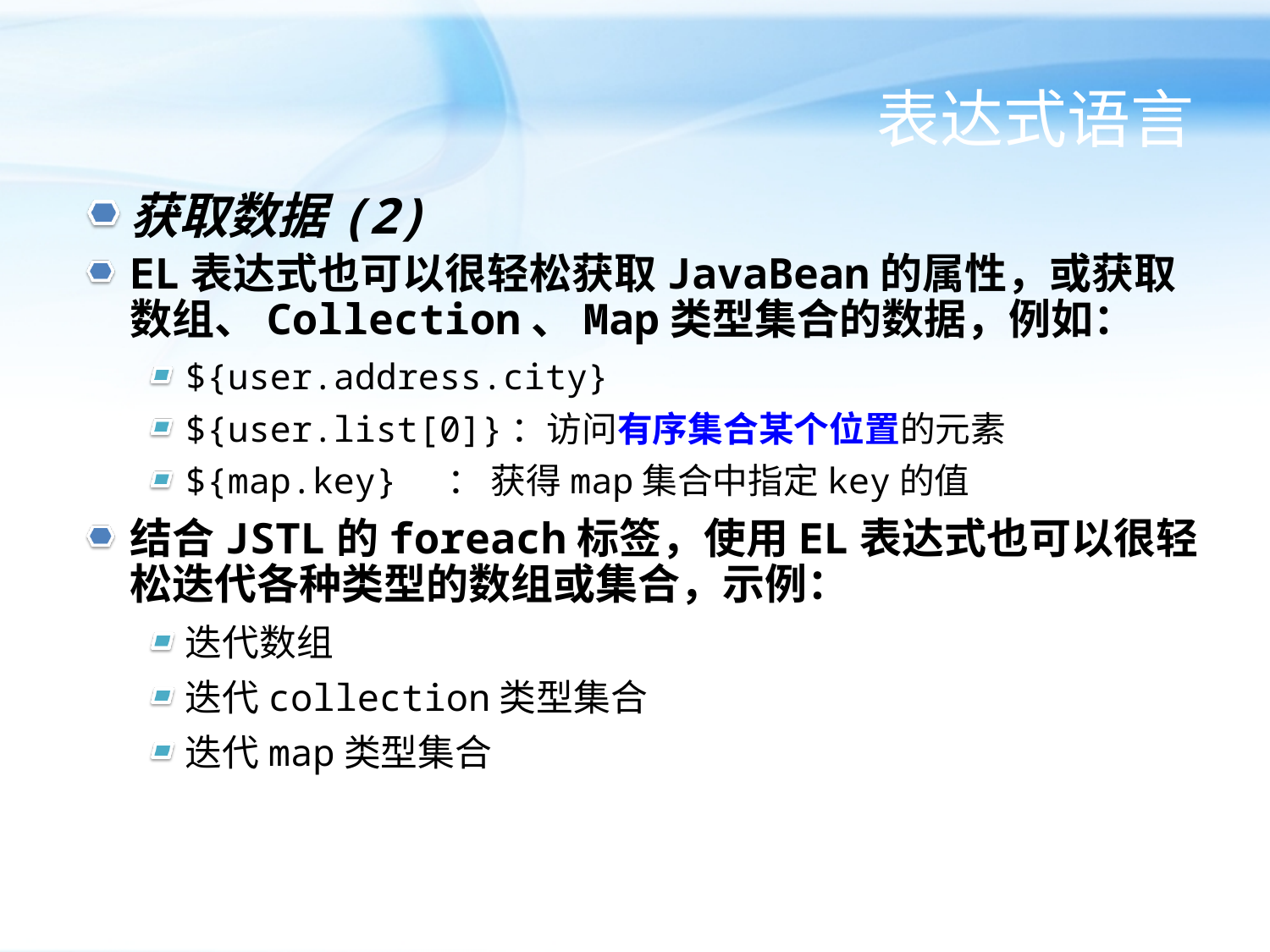

# 表达式语言
获取数据(2)
EL表达式也可以很轻松获取JavaBean的属性，或获取数组、Collection、Map类型集合的数据，例如：
${user.address.city}
${user.list[0]}：访问有序集合某个位置的元素
${map.key}  ： 获得map集合中指定key的值
结合JSTL的foreach标签，使用EL表达式也可以很轻松迭代各种类型的数组或集合，示例：
迭代数组
迭代collection类型集合
迭代map类型集合